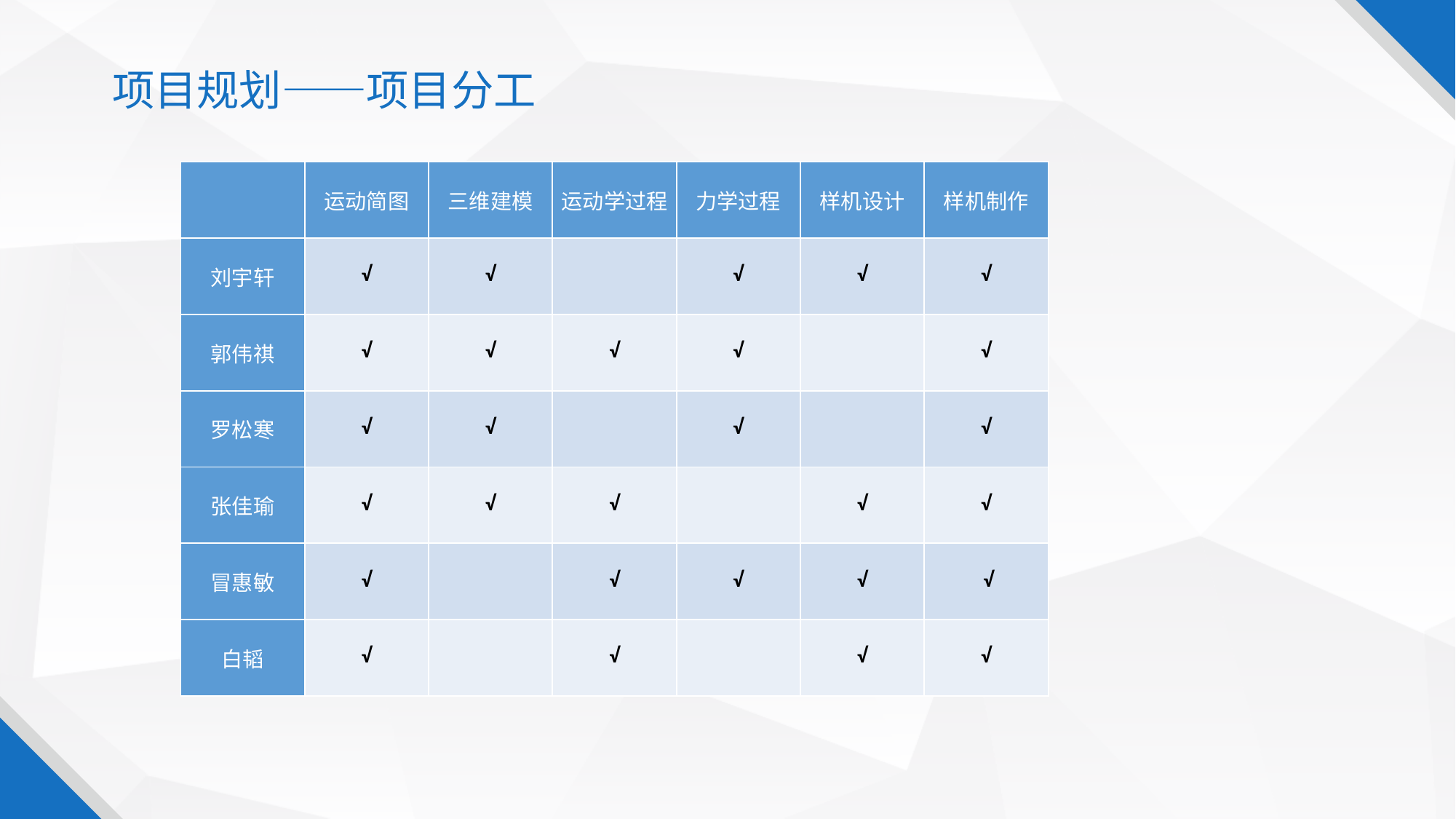

项目规划——项目分工
|  | 运动简图 | 三维建模 | 运动学过程 | 力学过程 | 样机设计 | 样机制作 |
| --- | --- | --- | --- | --- | --- | --- |
| 刘宇轩 | √ | √ |  | √ | √ | √ |
| 郭伟祺 | √ | √ | √ | √ |  | √ |
| 罗松寒 | √ | √ |  | √ |  | √ |
| 张佳瑜 | √ | √ | √ |  | √ | √ |
| 冒惠敏 | √ |  | √ | √ | √ | √ |
| 白韬 | √ |  | √ |  | √ | √ |